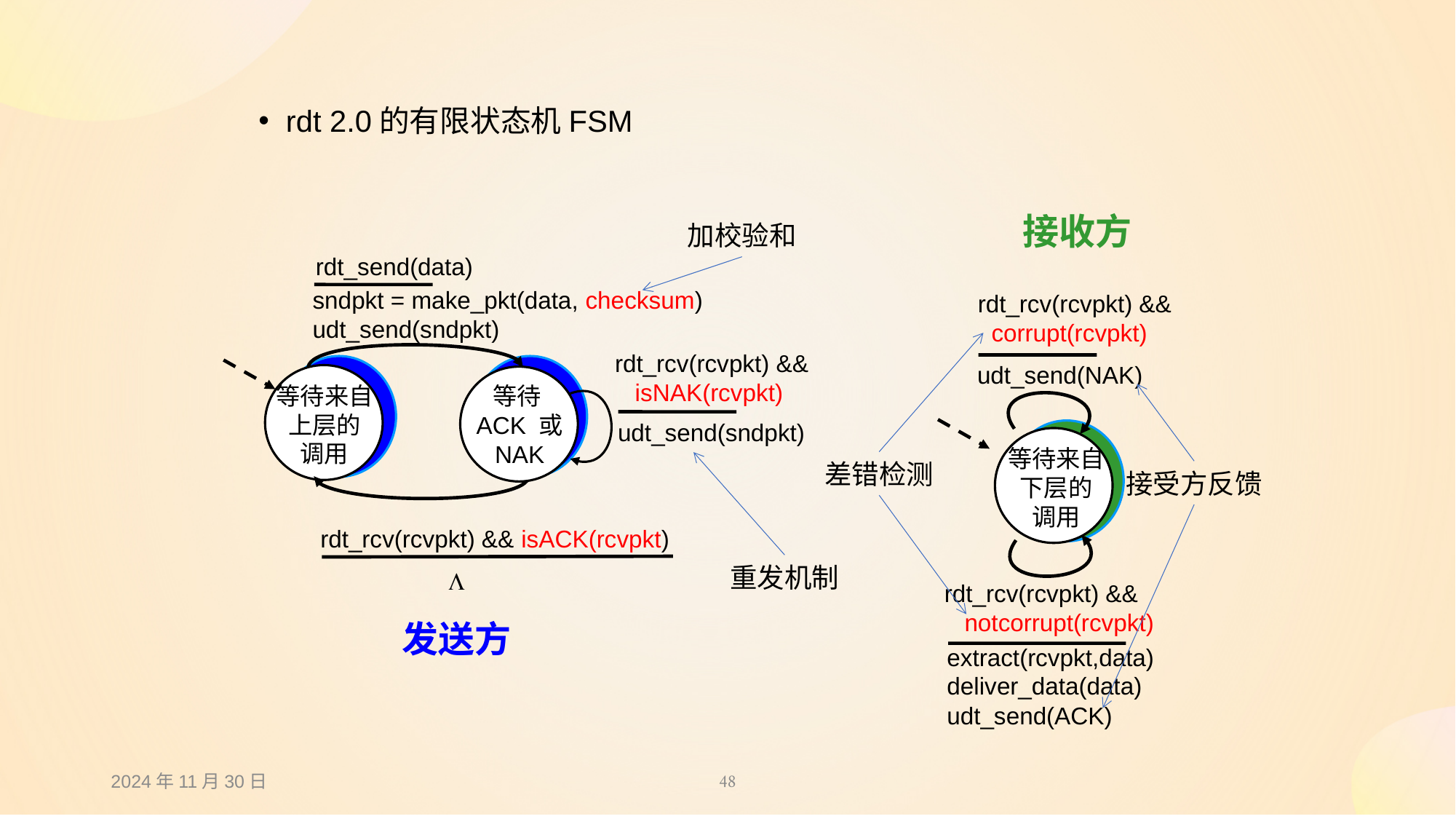

rdt 2.0的有限状态机FSM
接收方
加校验和
rdt_send(data)
sndpkt = make_pkt(data, checksum)
udt_send(sndpkt)
rdt_rcv(rcvpkt) &&
  corrupt(rcvpkt)
udt_send(NAK)

rdt_rcv(rcvpkt) &&
   isNAK(rcvpkt)

等待
ACK 或 NAK

等待来自
上层的
调用

udt_send(sndpkt)

等待来自
下层的
调用
差错检测
接受方反馈

rdt_rcv(rcvpkt) && isACK(rcvpkt)

重发机制

Λ
rdt_rcv(rcvpkt) &&
   notcorrupt(rcvpkt)
发送方
extract(rcvpkt,data)
deliver_data(data)
udt_send(ACK)

2024年11月30日
48